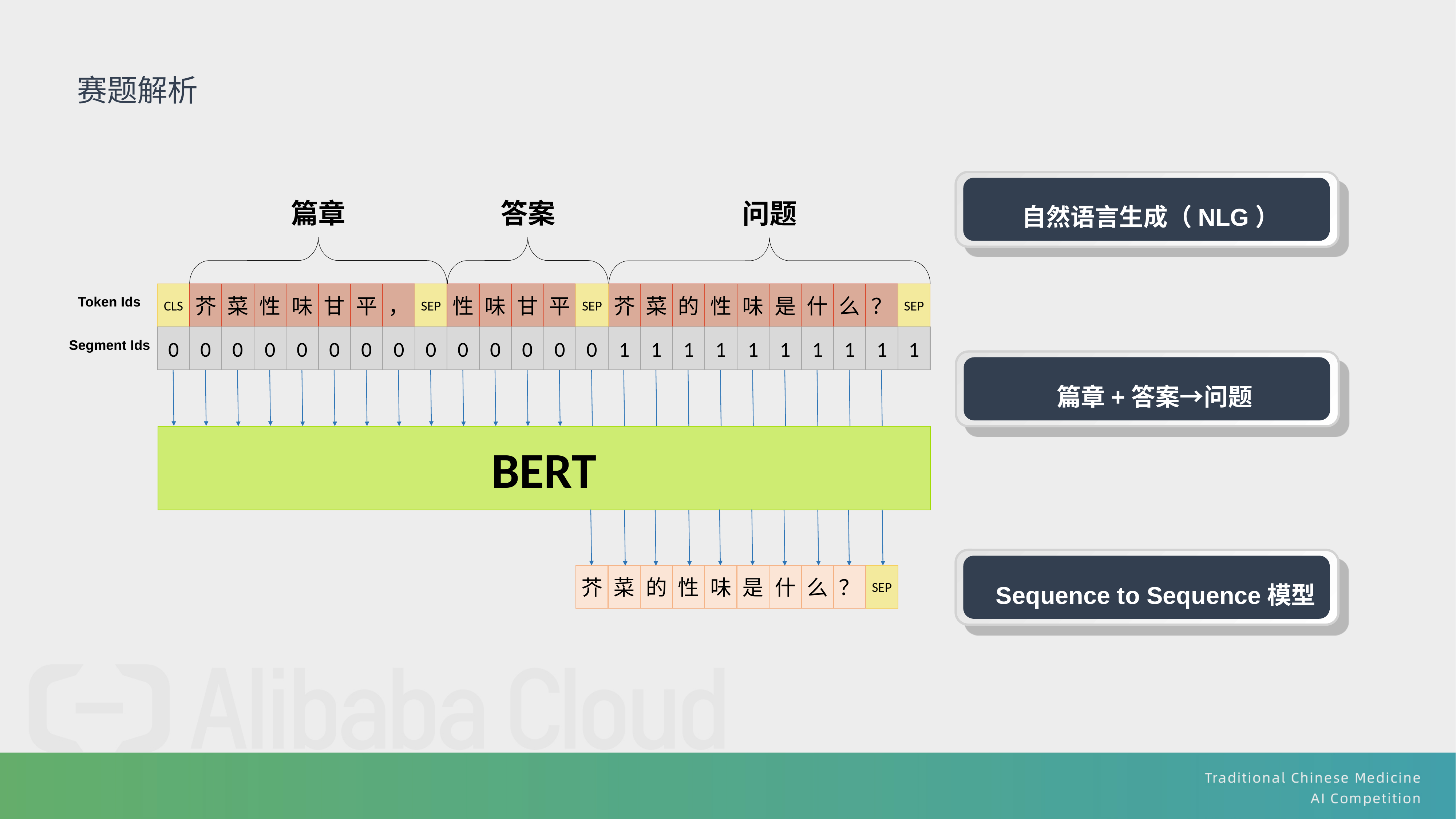

赛题解析

自然语言生成（NLG）

篇章
答案
问题
性
味
甘
平
SEP
芥
菜
的
性
味
是
什
么
？
SEP
CLS
芥
菜
性
味
甘
平
，
SEP
Token Ids
0
0
0
0
0
1
1
1
1
1
1
1
1
1
1
0
0
0
0
0
0
0
0
0
Segment Ids
BERT
是
什
么
SEP
芥
菜
的
性
味
？

篇章+答案→问题

Sequence to Sequence模型